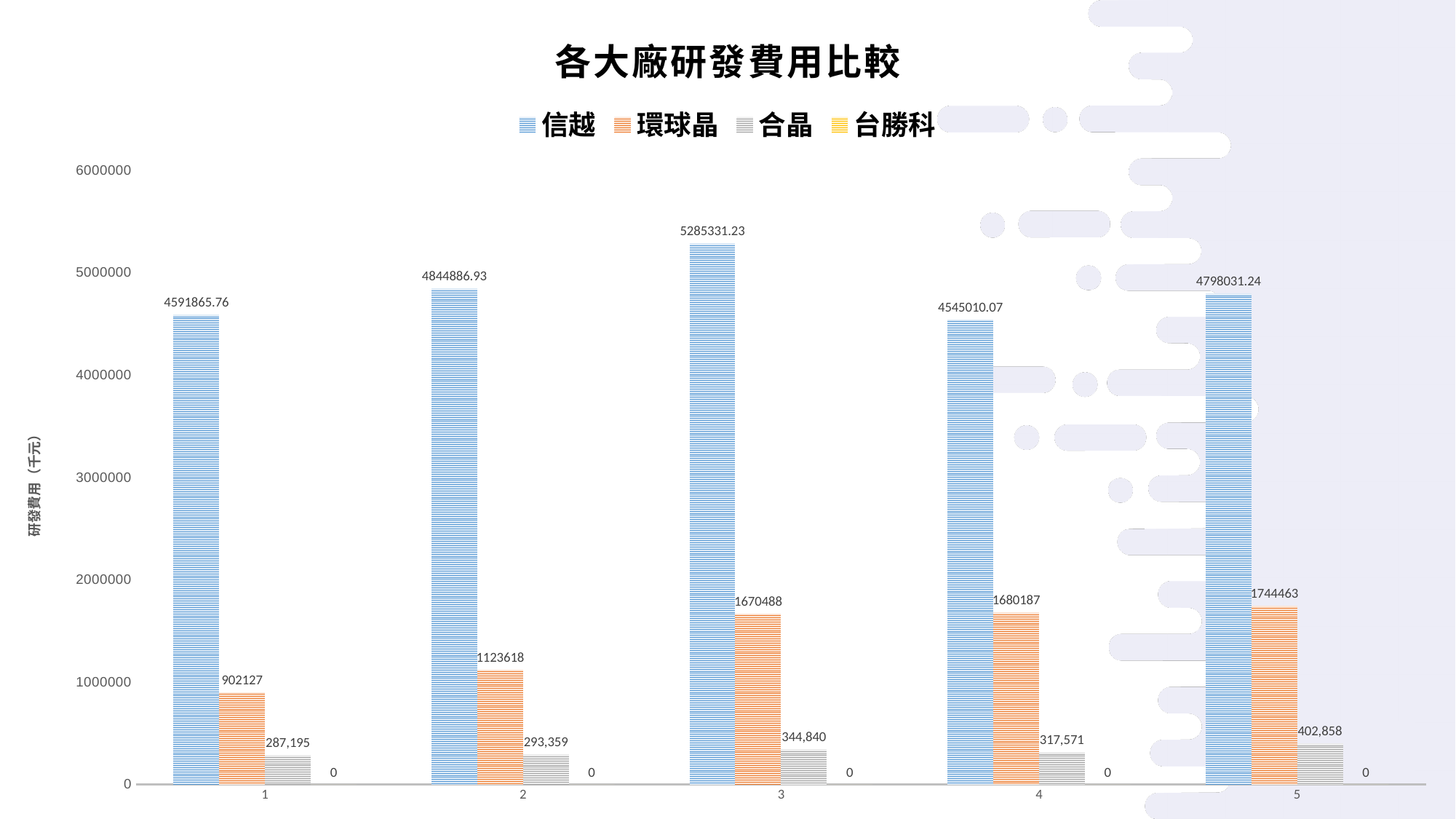

### Chart: 各大廠研發費用比較

| Category |  |  |  |  |
|---|---|---|---|---|